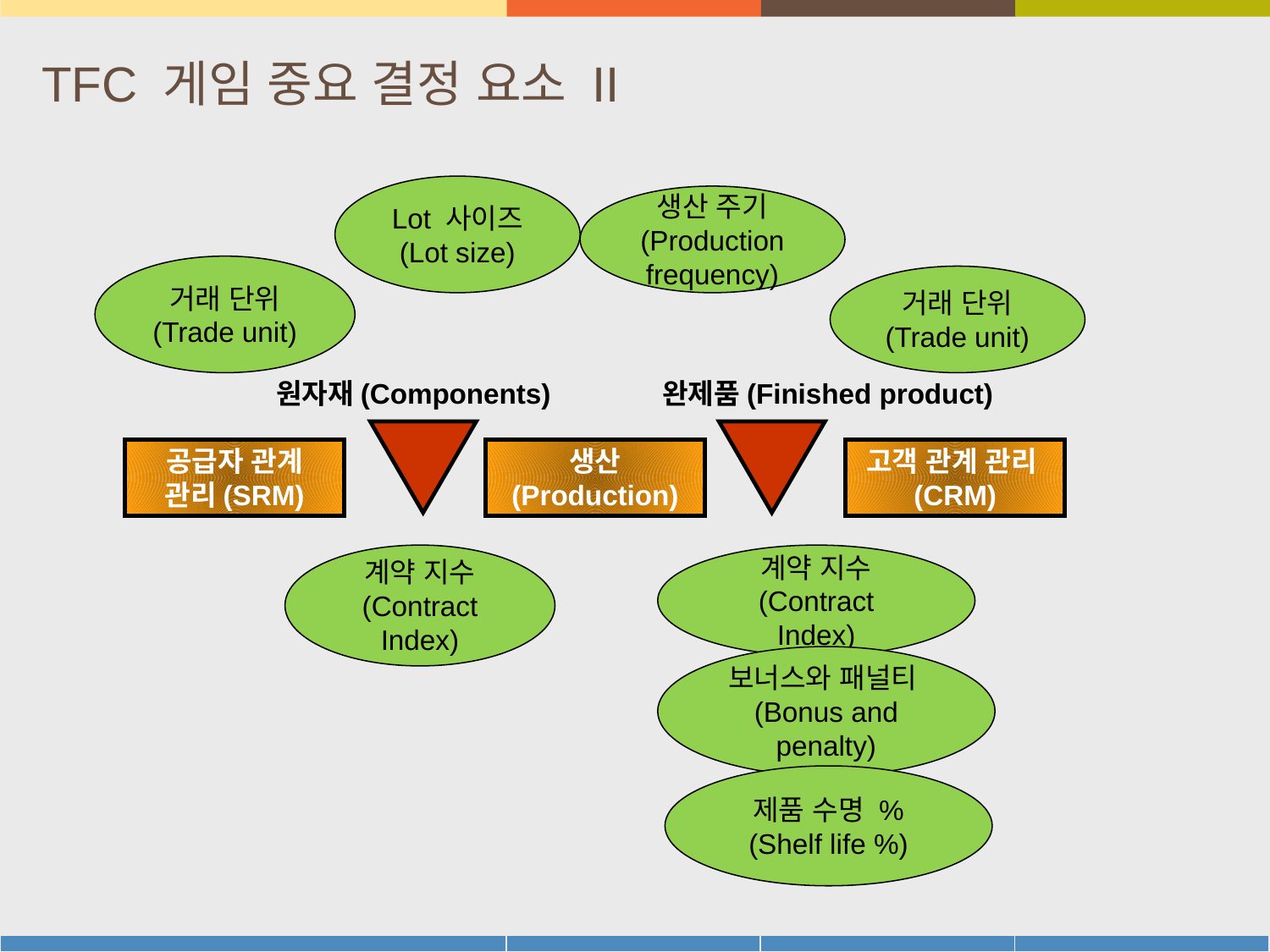

# TFC 게임 중요 결정 요소 II
Lot 사이즈
(Lot size)
생산 주기
(Production frequency)
거래 단위
(Trade unit)
거래 단위
(Trade unit)
원자재(Components)
완제품(Finished product)

공급자 관계 관리(SRM)
생산
(Production)
고객 관계 관리(CRM)
계약 지수
(Contract
Index)
계약 지수
(Contract
Index)
보너스와 패널티(Bonus and penalty)
제품 수명 %
(Shelf life %)